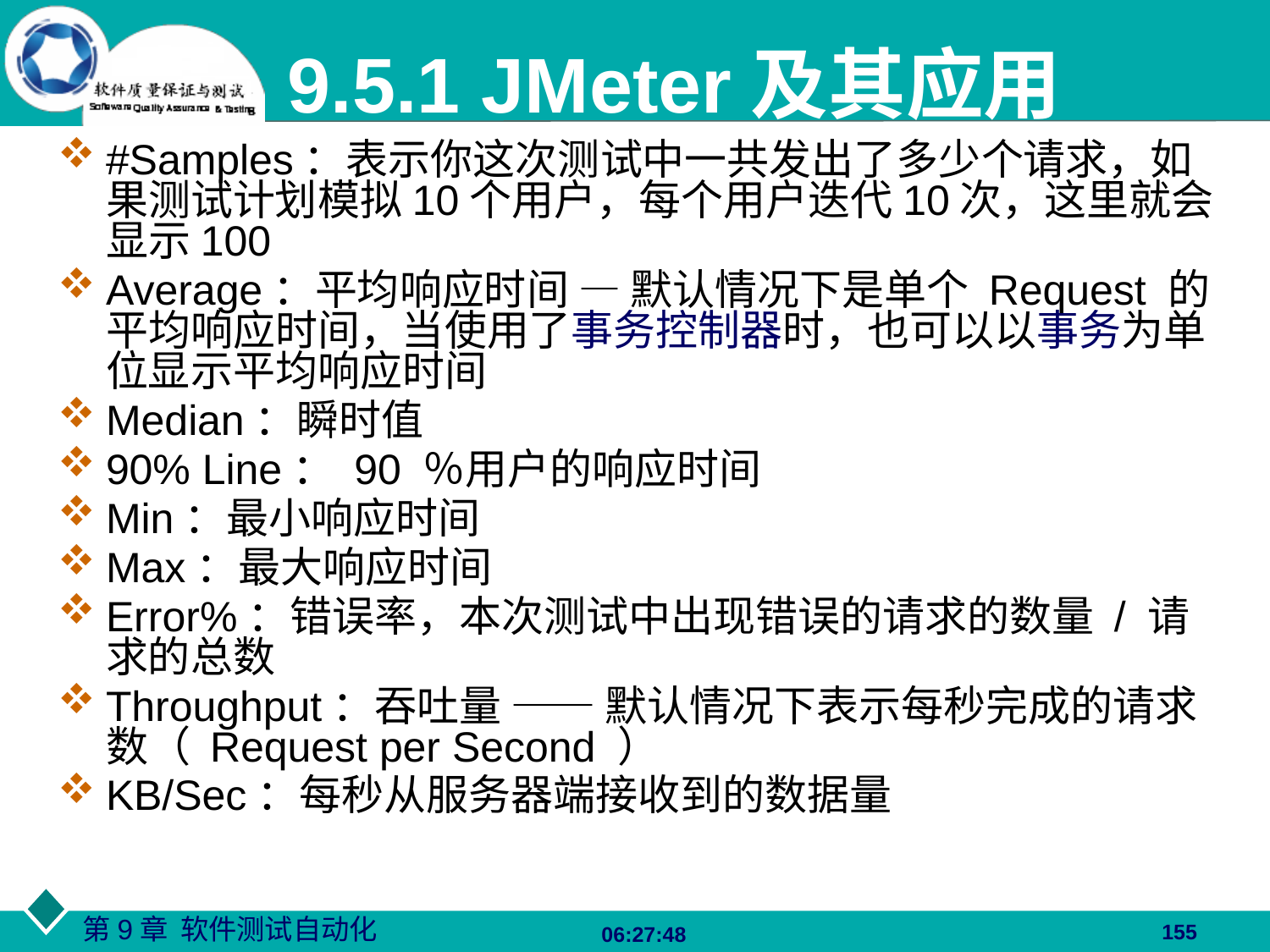

# 9.5.1 JMeter及其应用
#Samples：表示你这次测试中一共发出了多少个请求，如果测试计划模拟10个用户，每个用户迭代10次，这里就会显示100
Average：平均响应时间 — 默认情况下是单个 Request 的平均响应时间，当使用了事务控制器时，也可以以事务为单位显示平均响应时间
Median：瞬时值
90% Line： 90 ％用户的响应时间
Min：最小响应时间
Max：最大响应时间
Error%：错误率，本次测试中出现错误的请求的数量 / 请求的总数
Throughput：吞吐量 —— 默认情况下表示每秒完成的请求数（ Request per Second ）
KB/Sec：每秒从服务器端接收到的数据量
155
06:27:48